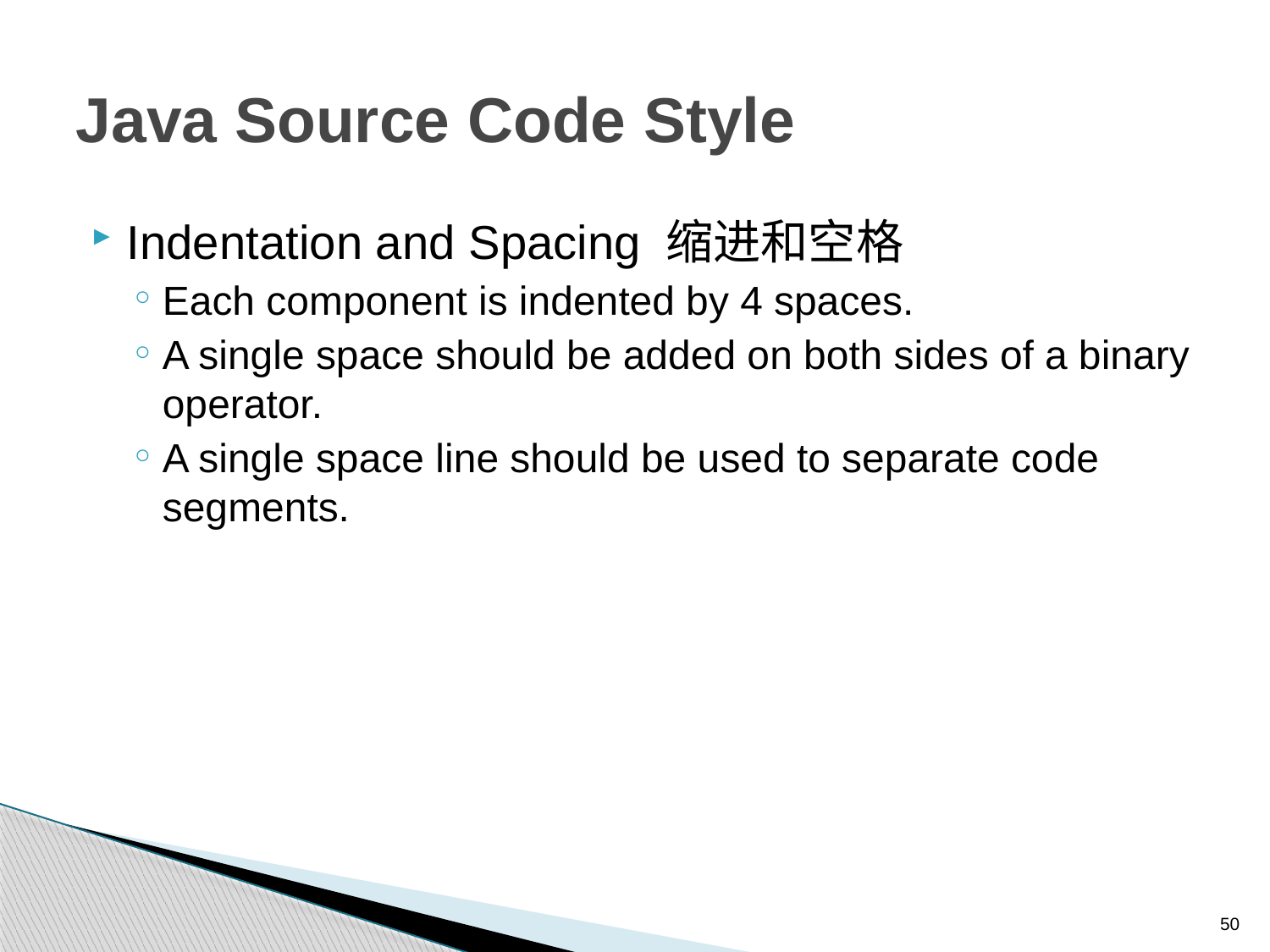

# Java Source Code Style
Indentation and Spacing 缩进和空格
Each component is indented by 4 spaces.
A single space should be added on both sides of a binary operator.
A single space line should be used to separate code segments.

50